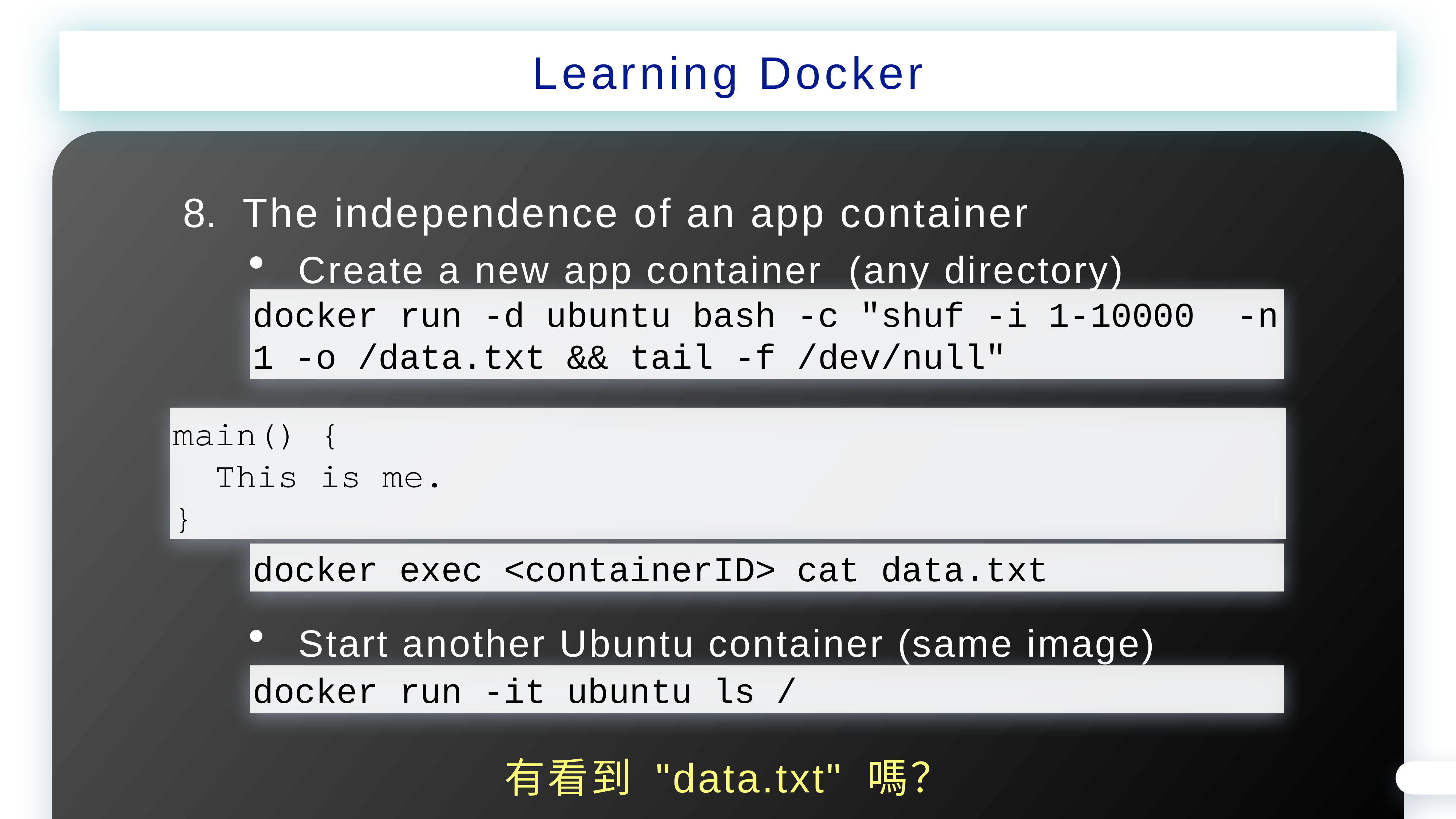

Learning Docker
The independence of an app container
Create a new app container  (any directory)
docker run -d ubuntu bash -c "shuf -i 1-10000  -n 1 -o /data.txt && tail -f /dev/null"
main() {
  This is me.
}
docker exec <containerID> cat data.txt
Start another Ubuntu container (same image)
docker run -it ubuntu ls /
有看到 "data.txt" 嗎？
64